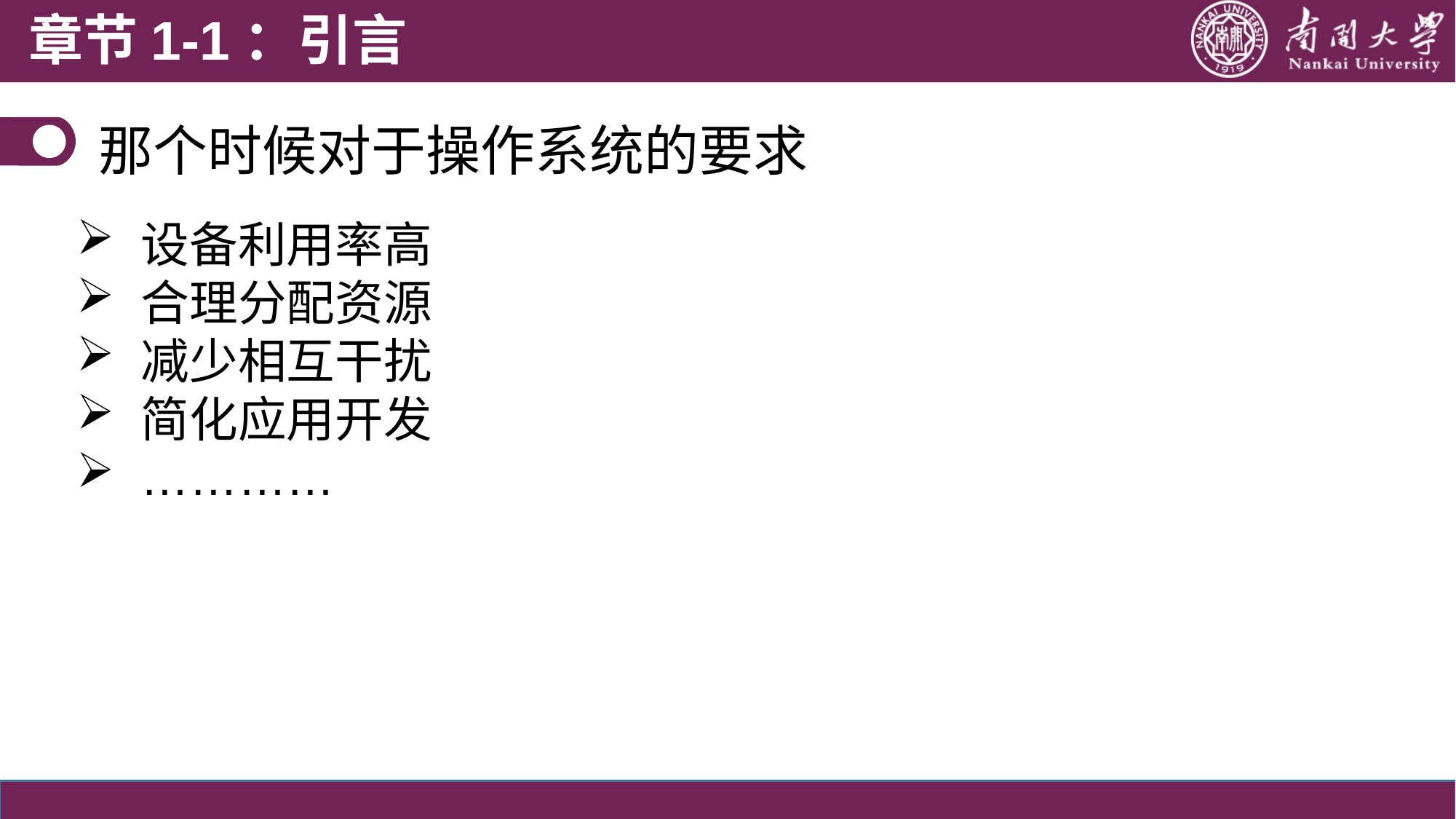

章节1-1：引言
# 那个时候对于操作系统的要求

设备利用率高
合理分配资源
减少相互干扰
简化应用开发
…………